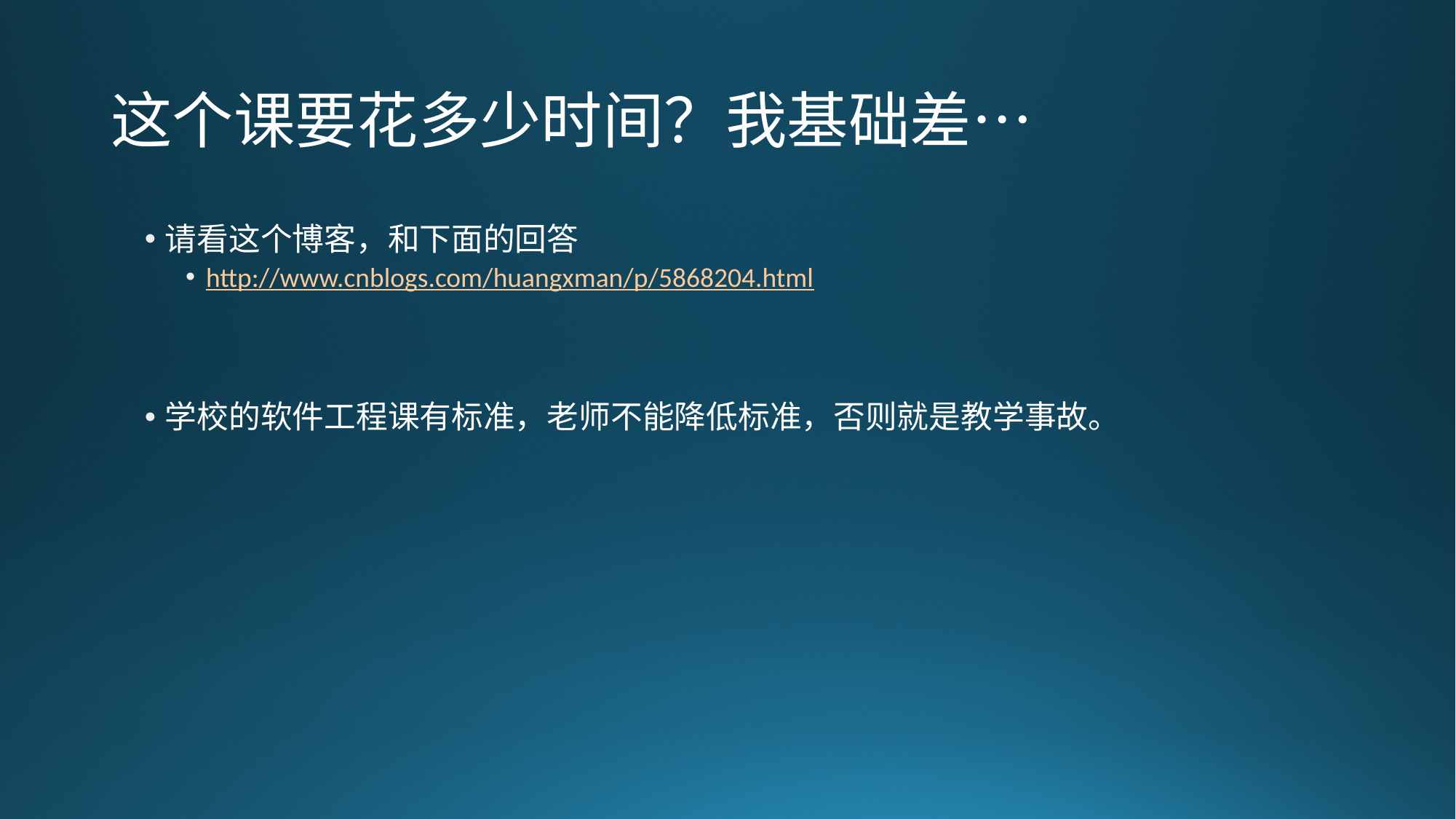

# 这个课要花多少时间？我基础差…
请看这个博客，和下面的回答
http://www.cnblogs.com/huangxman/p/5868204.html

学校的软件工程课有标准，老师不能降低标准，否则就是教学事故。